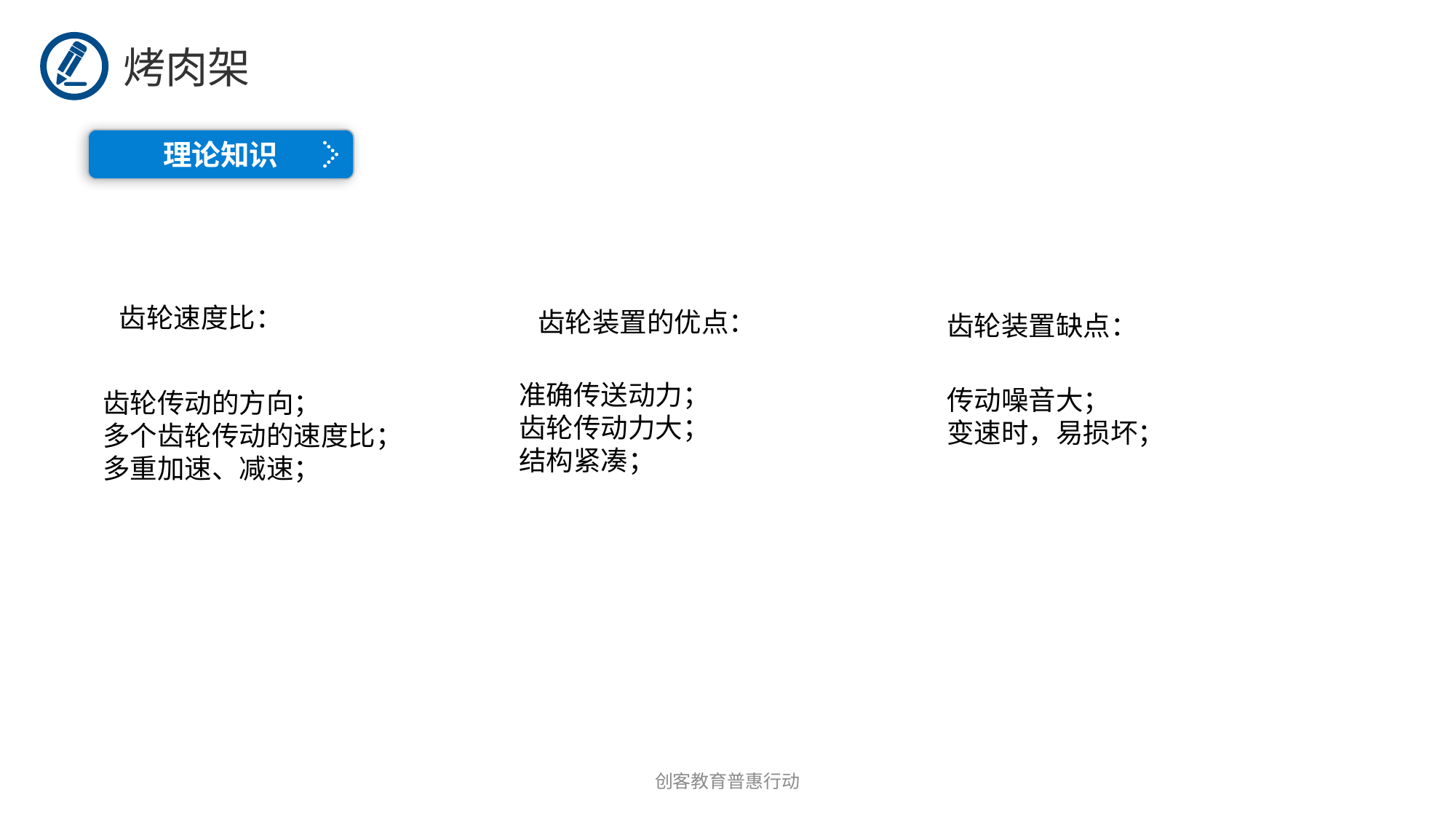

烤肉架

理论知识

齿轮速度比：
齿轮装置的优点：
齿轮装置缺点：
准确传送动力；
齿轮传动力大；
结构紧凑；
传动噪音大；
变速时，易损坏；
齿轮传动的方向；
多个齿轮传动的速度比；
多重加速、减速；
创客教育普惠行动